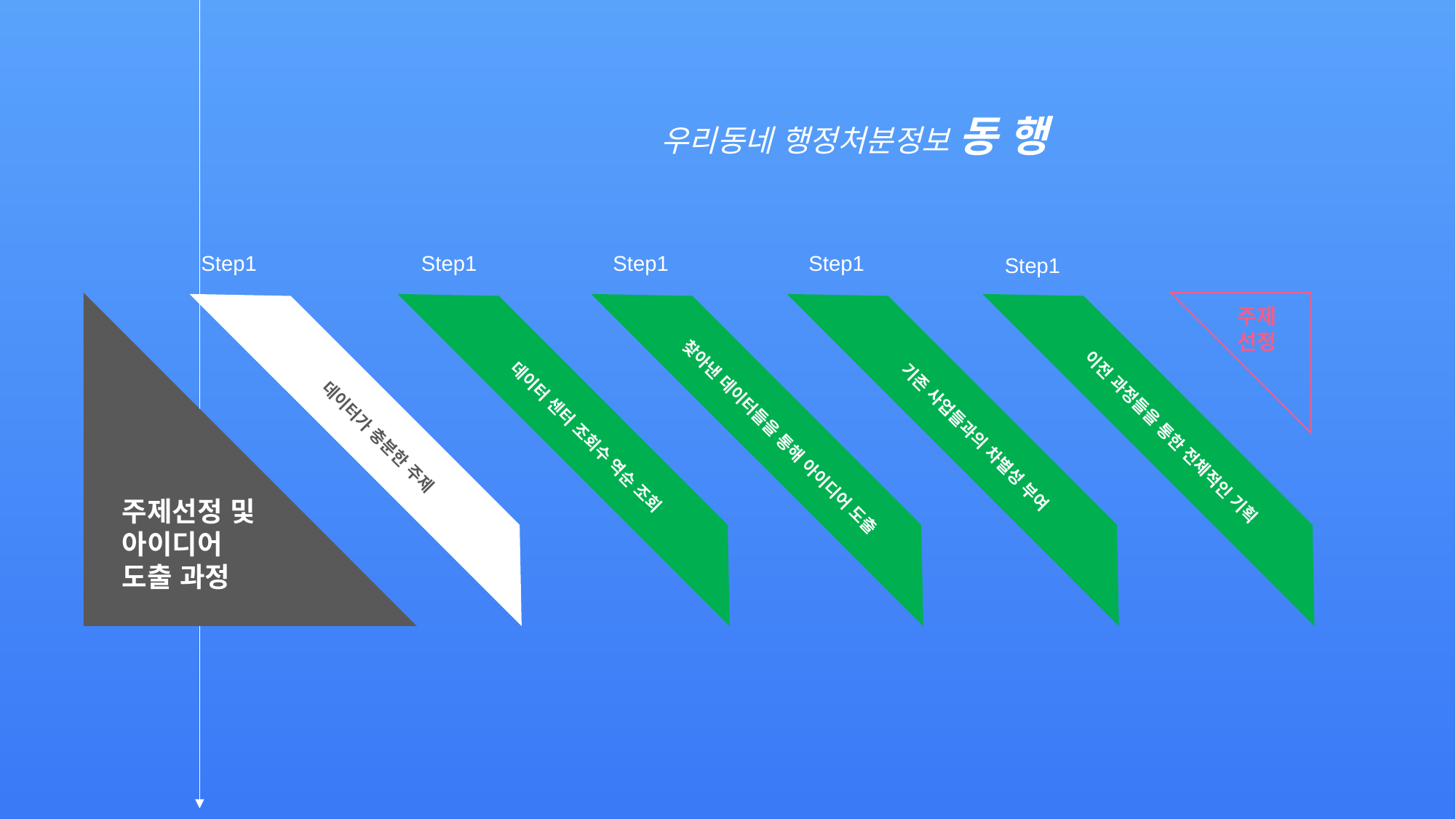

우리동네 행정처분정보 동 행
Step1
Step1
Step1
Step1
Step1
주제선정 및
아이디어 도출 과정

주제
선정
데이터가 충분한 주제
데이터 센터 조회수 역순 조회
찾아낸 데이터들을 통해 아이디어 도출
기존 사업들과의 차별성 부여
이전 과정들을 통한 전체적인 기획